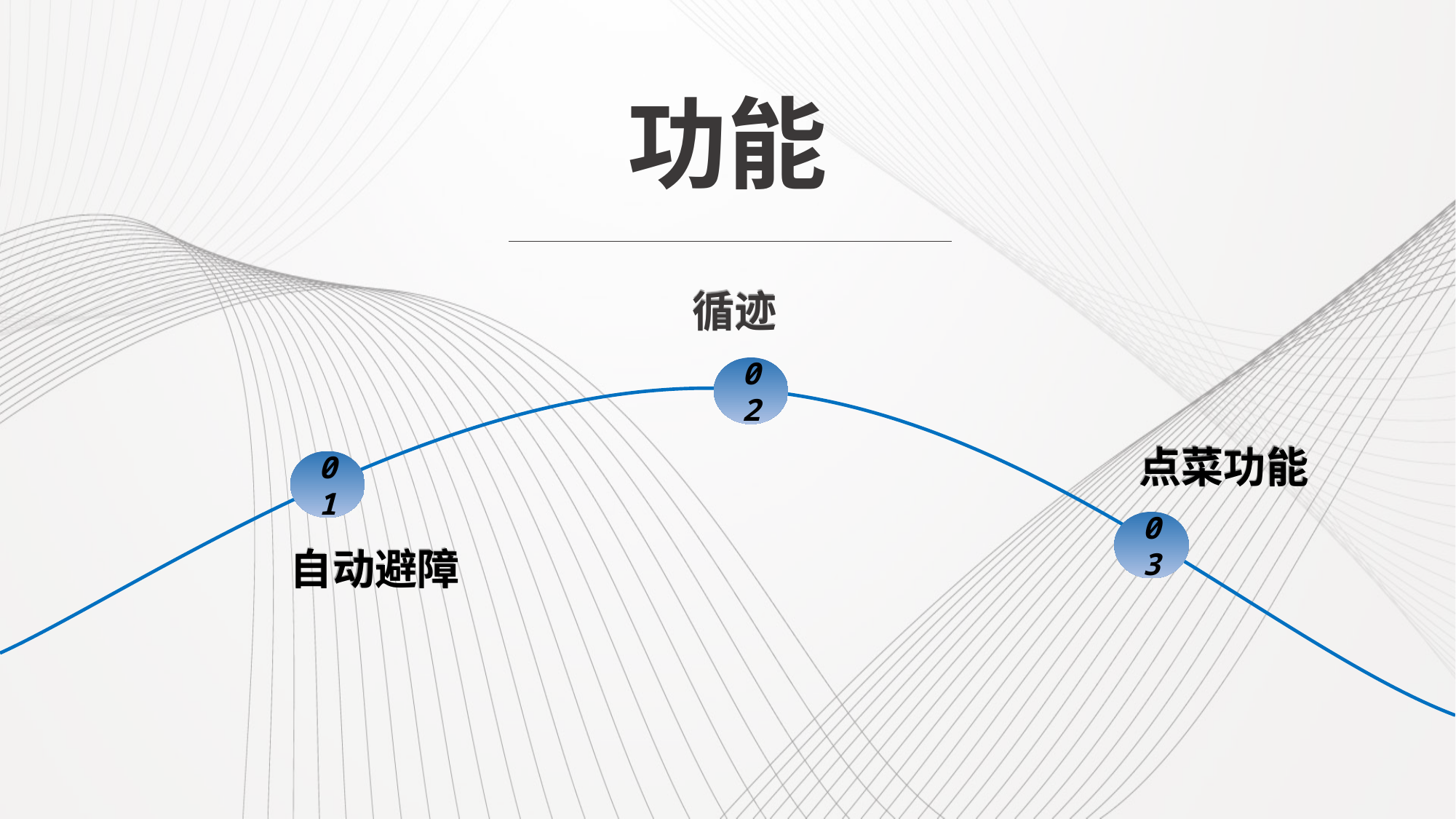

功能
   循迹
02

点菜功能
01
自动避障
03